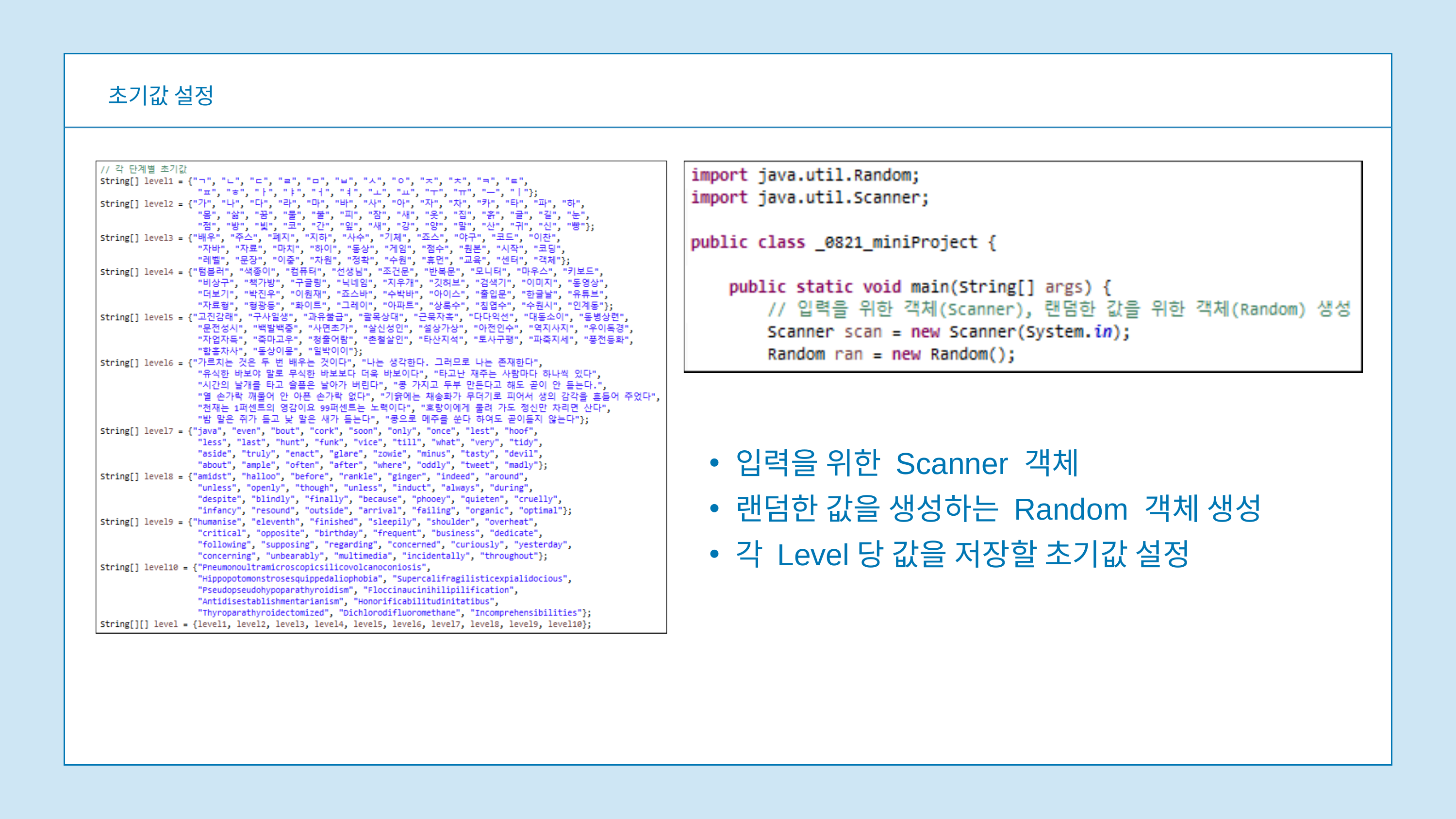

초기값 설정

입력을 위한 Scanner 객체
랜덤한 값을 생성하는 Random 객체 생성
각 Level당 값을 저장할 초기값 설정